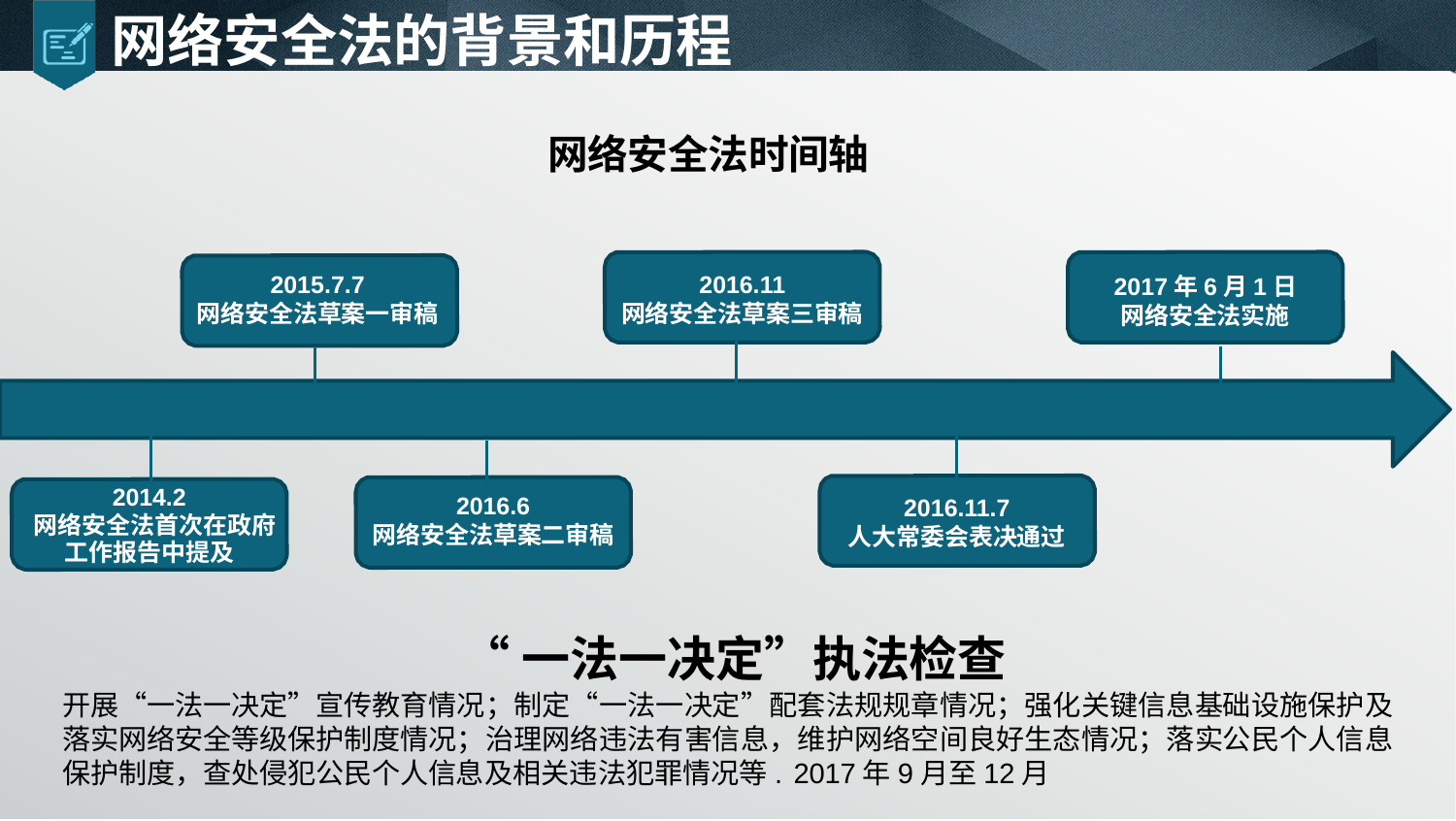

# 网络安全法的背景和历程
网络安全法时间轴

2015.7.7
网络安全法草案一审稿
2016.11
网络安全法草案三审稿
2017年6月1日
网络安全法实施

2014.2
 网络安全法首次在政府工作报告中提及
2016.6
网络安全法草案二审稿
2016.11.7
人大常委会表决通过
“一法一决定”执法检查
开展“一法一决定”宣传教育情况；制定“一法一决定”配套法规规章情况；强化关键信息基础设施保护及 落实网络安全等级保护制度情况；治理网络违法有害信息，维护网络空间良好生态情况；落实公民个人信息 保护制度，查处侵犯公民个人信息及相关违法犯罪情况等. 2017年9月至12月